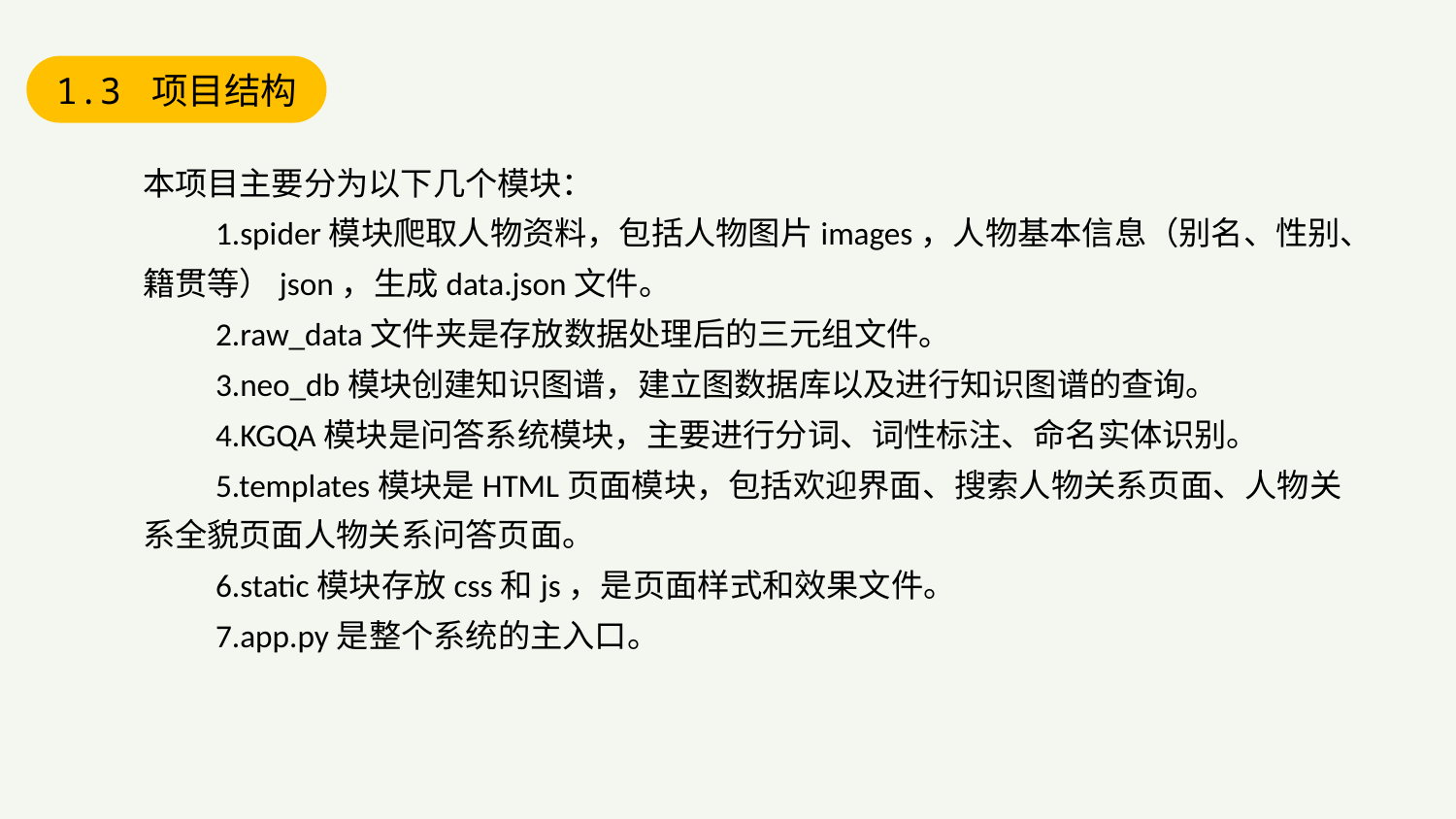

1.3 项目结构
本项目主要分为以下几个模块：
1.spider模块爬取人物资料，包括人物图片images，人物基本信息（别名、性别、籍贯等）json，生成data.json文件。
2.raw_data文件夹是存放数据处理后的三元组文件。
3.neo_db模块创建知识图谱，建立图数据库以及进行知识图谱的查询。
4.KGQA模块是问答系统模块，主要进行分词、词性标注、命名实体识别。
5.templates模块是HTML页面模块，包括欢迎界面、搜索人物关系页面、人物关系全貌页面人物关系问答页面。
6.static模块存放css和js，是页面样式和效果文件。
7.app.py是整个系统的主入口。